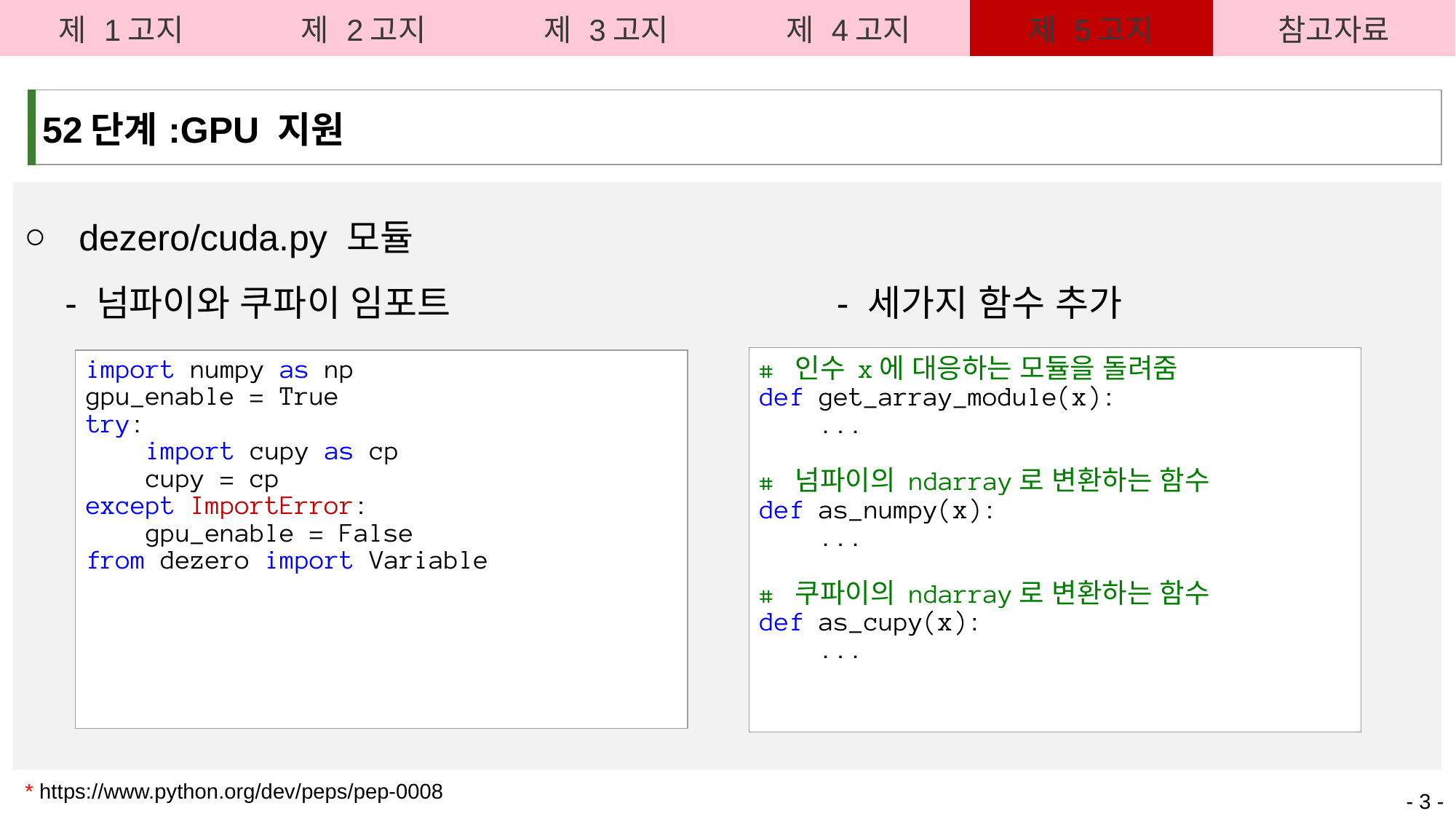

| 제 1고지 | 제 2고지 | 제 3고지 | 제 4고지 | 제 5고지 | 참고자료 |
| --- | --- | --- | --- | --- | --- |
| 52단계:GPU 지원 |
| --- |
dezero/cuda.py 모듈
    - 넘파이와 쿠파이 임포트                                     - 세가지 함수 추가

| # 인수 x에 대응하는 모듈을 돌려줌 def get\_array\_module(x): ... # 넘파이의 ndarray로 변환하는 함수 def as\_numpy(x): ... # 쿠파이의 ndarray로 변환하는 함수 def as\_cupy(x): ... |
| --- |
| import numpy as np gpu\_enable = True try: import cupy as cp cupy = cp except ImportError: gpu\_enable = False from dezero import Variable |
| --- |
* https://www.python.org/dev/peps/pep-0008
- 3 -